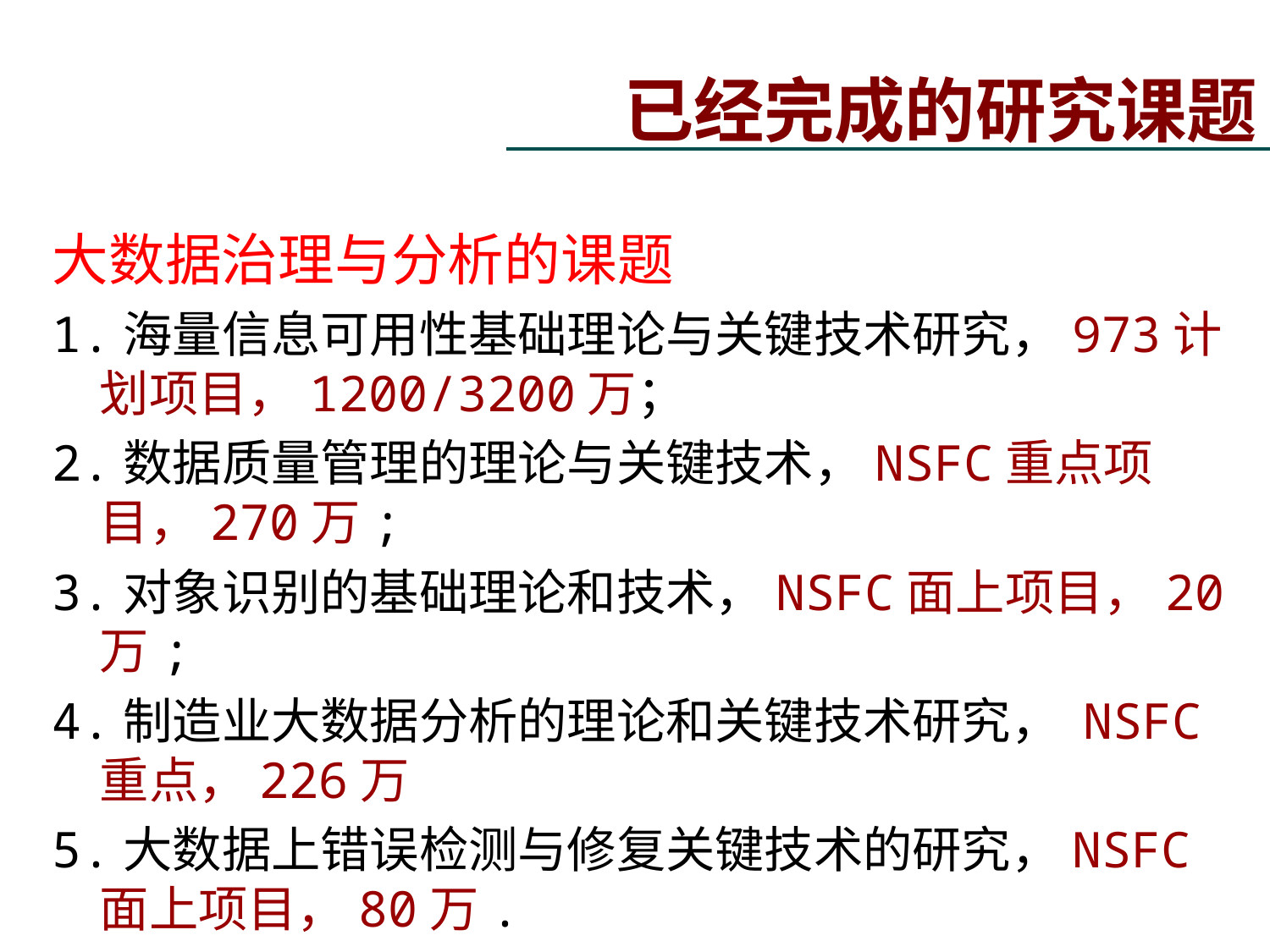

已经完成的研究课题
大数据治理与分析的课题
1.海量信息可用性基础理论与关键技术研究，973计划项目，1200/3200万；
2.数据质量管理的理论与关键技术，NSFC重点项目，270万;
3.对象识别的基础理论和技术，NSFC面上项目，20万;
4.制造业大数据分析的理论和关键技术研究， NSFC重点，226万
5.大数据上错误检测与修复关键技术的研究，NSFC面上项目，80万.